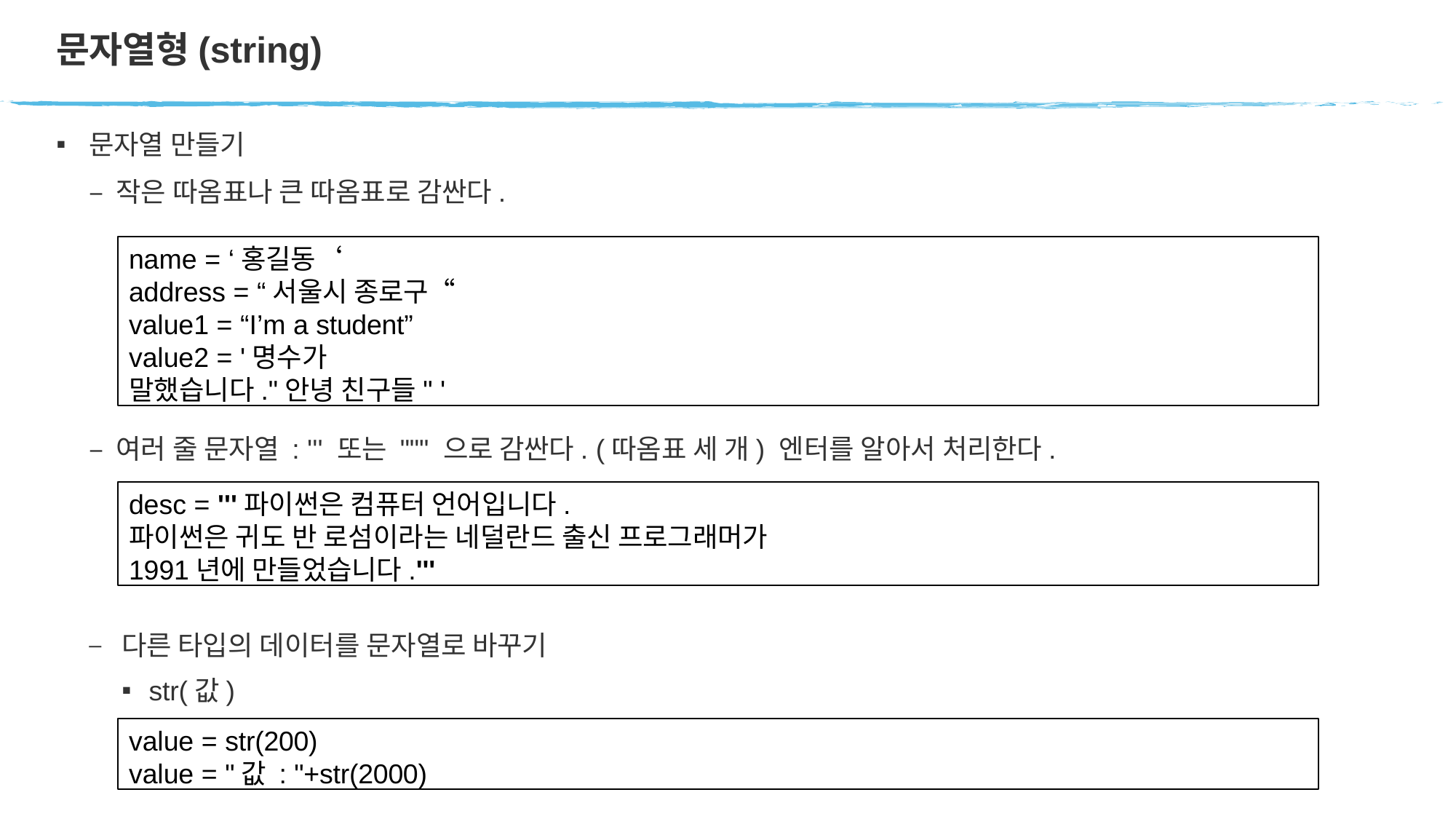

# 문자열형(string)
문자열 만들기
– 작은 따옴표나 큰 따옴표로 감싼다.
name = ‘홍길동‘
address = “서울시 종로구“ value1 = “I’m a student”
value2 = '명수가 말했습니다."안녕 친구들" '
– 여러 줄 문자열 : ''' 또는 """ 으로 감싼다. (따옴표 세 개) 엔터를 알아서 처리한다.
desc = '''파이썬은 컴퓨터 언어입니다.
파이썬은 귀도 반 로섬이라는 네덜란드 출신 프로그래머가
1991년에 만들었습니다.'''
다른 타입의 데이터를 문자열로 바꾸기
str(값)
value = str(200)
value = "값 : "+str(2000)